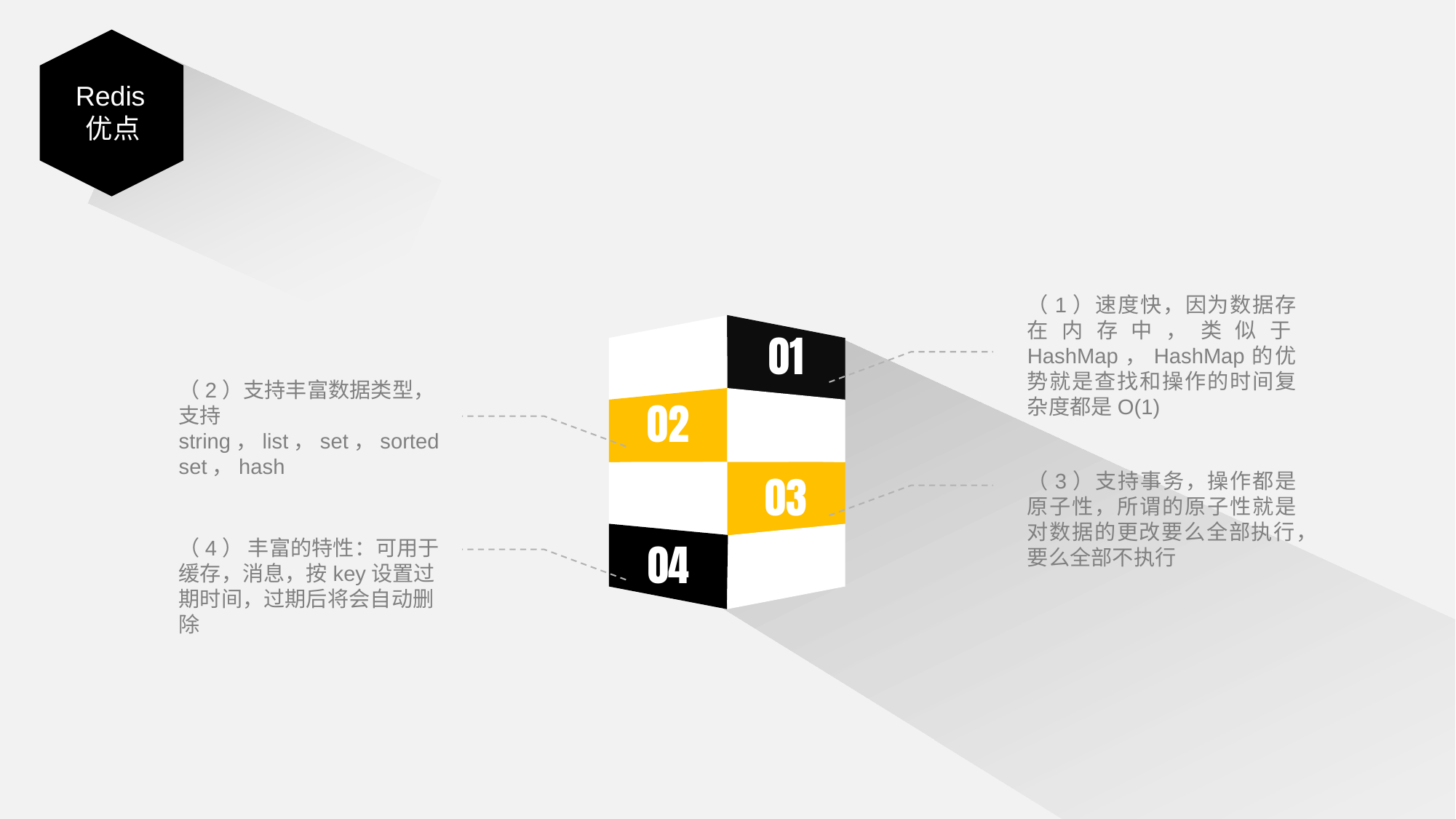

Redis优点
（1）速度快，因为数据存在内存中，类似于HashMap，HashMap的优势就是查找和操作的时间复杂度都是O(1)
01

02

03

04

（2）支持丰富数据类型，支持string，list，set，sorted set，hash
（3）支持事务，操作都是原子性，所谓的原子性就是对数据的更改要么全部执行，要么全部不执行

（4） 丰富的特性：可用于缓存，消息，按key设置过期时间，过期后将会自动删除